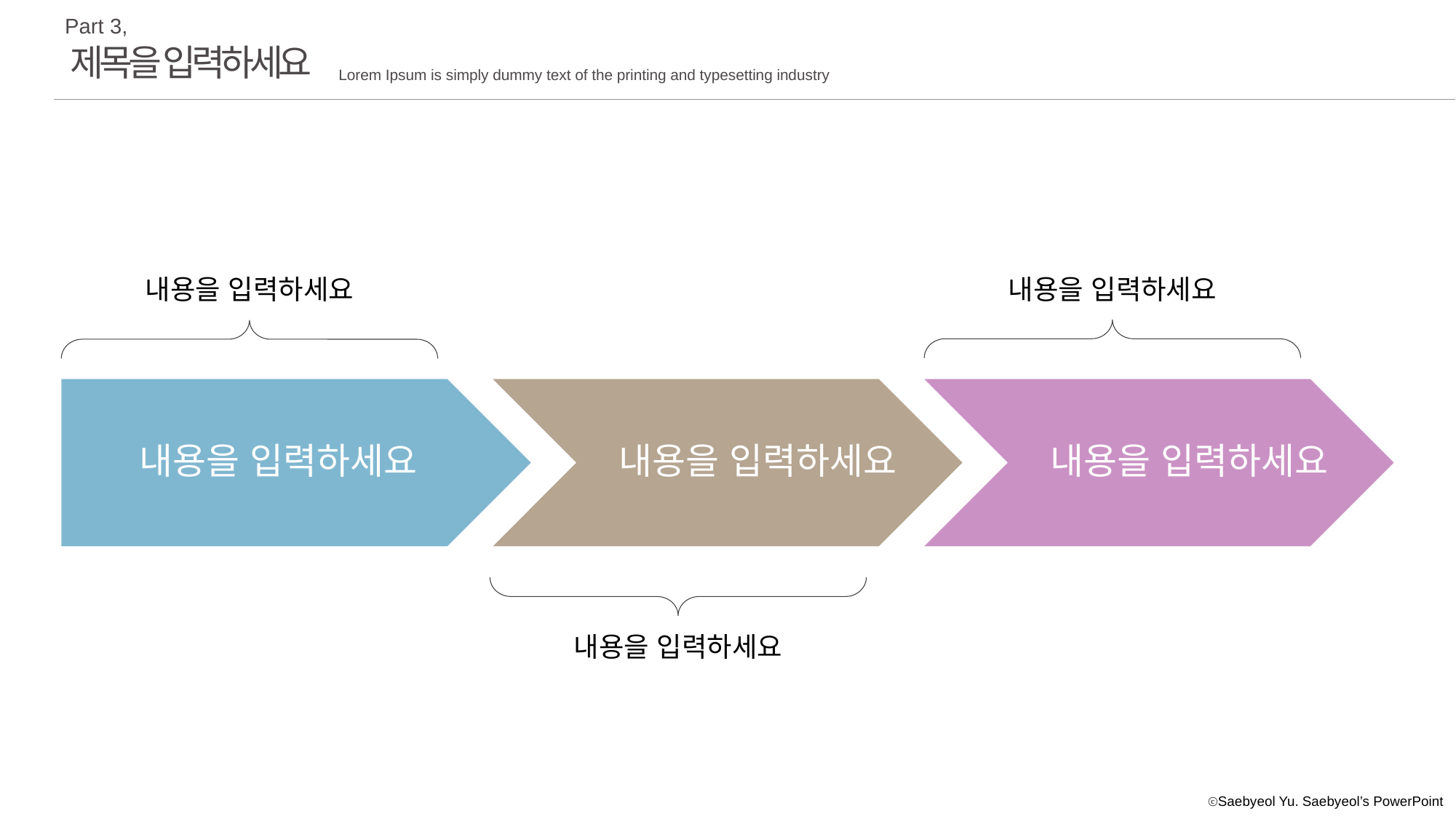

Part 3,
제목을 입력하세요
Lorem Ipsum is simply dummy text of the printing and typesetting industry

내용을 입력하세요
내용을 입력하세요

내용을 입력하세요
내용을 입력하세요
내용을 입력하세요
내용을 입력하세요